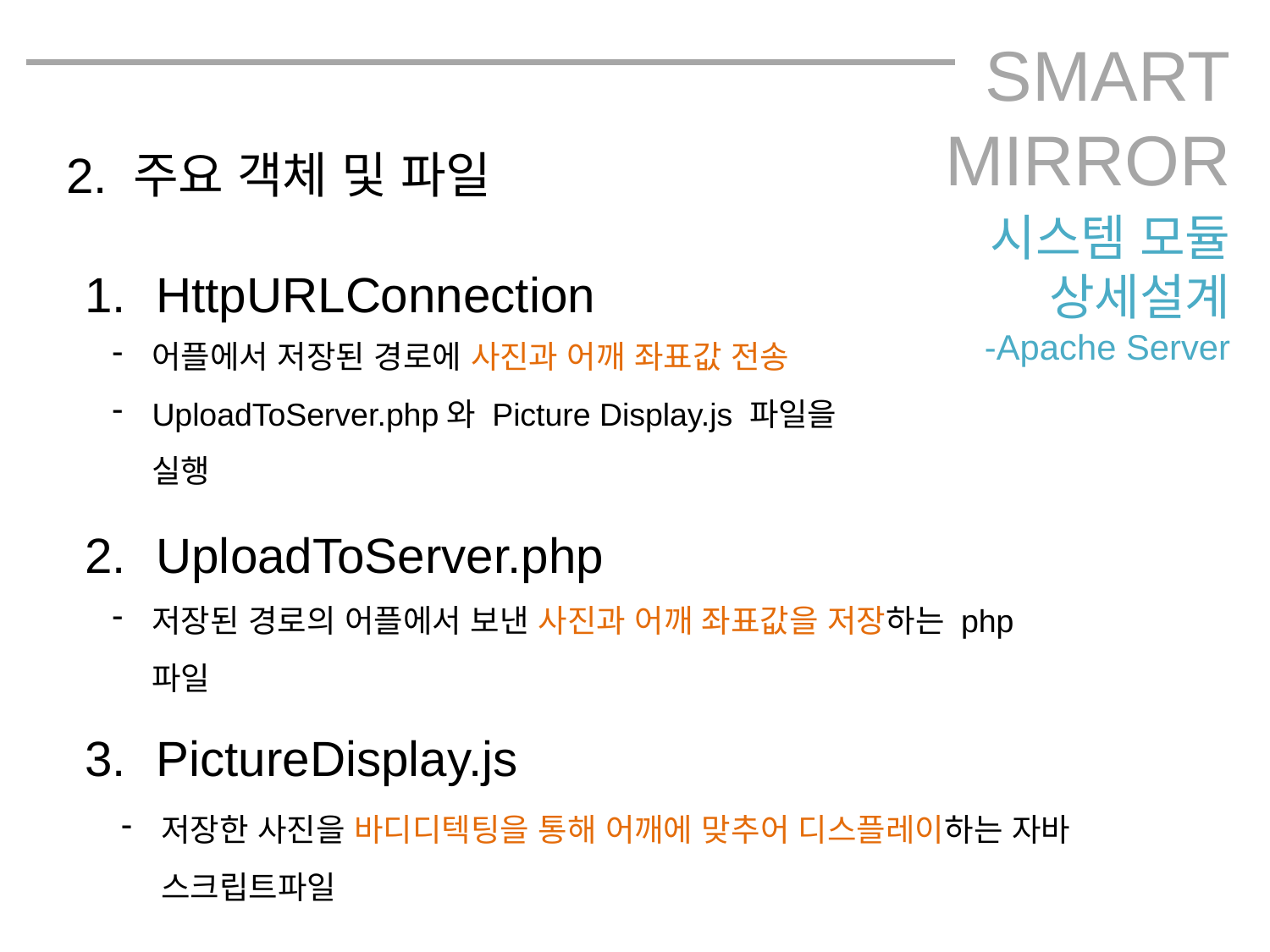

SMART
MIRROR
2. 주요 객체 및 파일
시스템 모듈
상세설계
-Apache Server
HttpURLConnection

UploadToServer.php

PictureDisplay.js
어플에서 저장된 경로에 사진과 어깨 좌표값 전송
UploadToServer.php와 Picture Display.js 파일을 실행
저장된 경로의 어플에서 보낸 사진과 어깨 좌표값을 저장하는 php파일
저장한 사진을 바디디텍팅을 통해 어깨에 맞추어 디스플레이하는 자바 스크립트파일